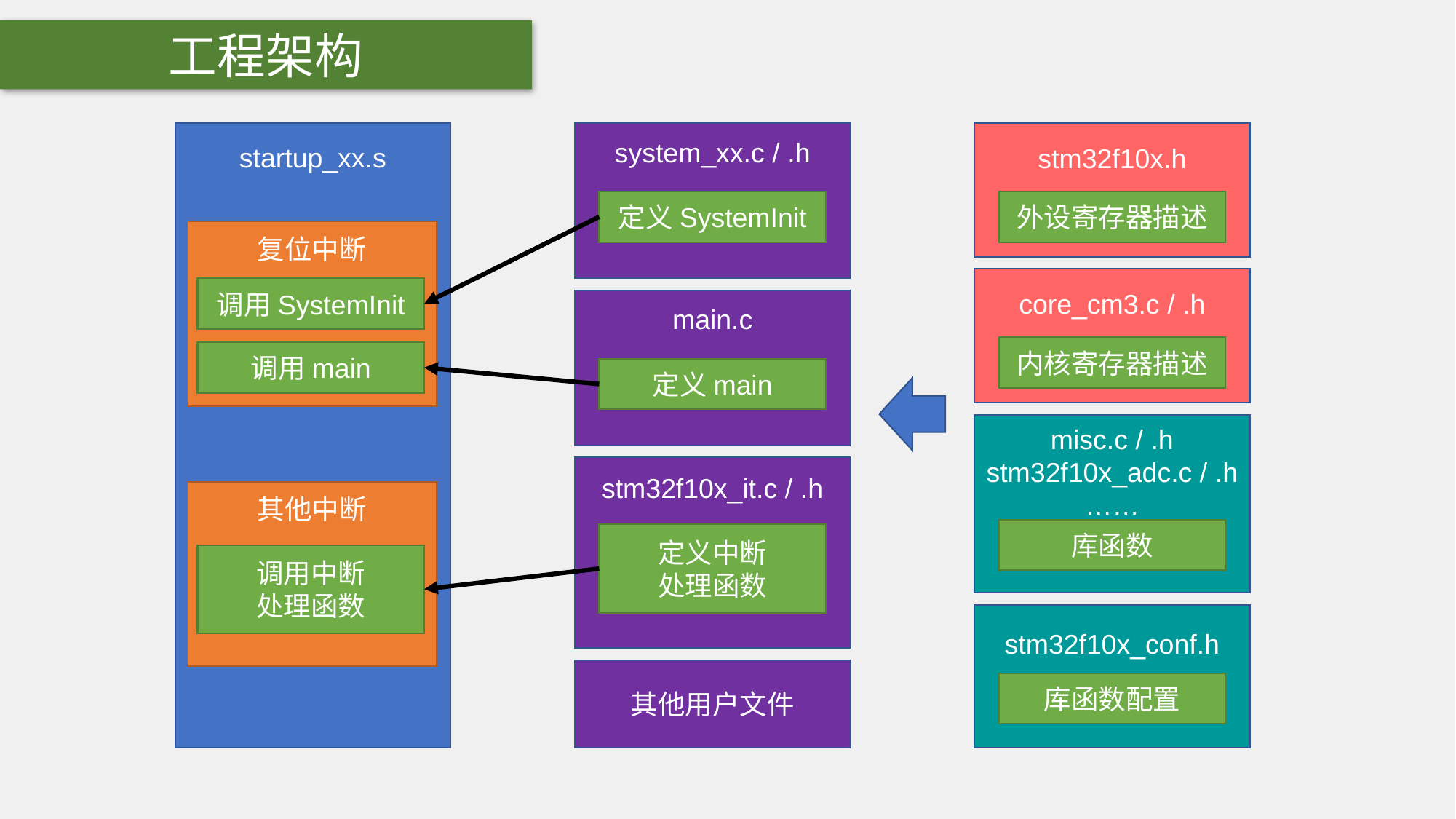

工程架构
startup_xx.s

stm32f10x.h

system_xx.c / .h

定义SystemInit
外设寄存器描述
复位中断

core_cm3.c / .h

调用SystemInit
main.c

内核寄存器描述
调用main
定义main

misc.c / .h
stm32f10x_adc.c / .h
……

stm32f10x_it.c / .h

其他中断

库函数
定义中断
处理函数
调用中断
处理函数
stm32f10x_conf.h

其他用户文件
库函数配置